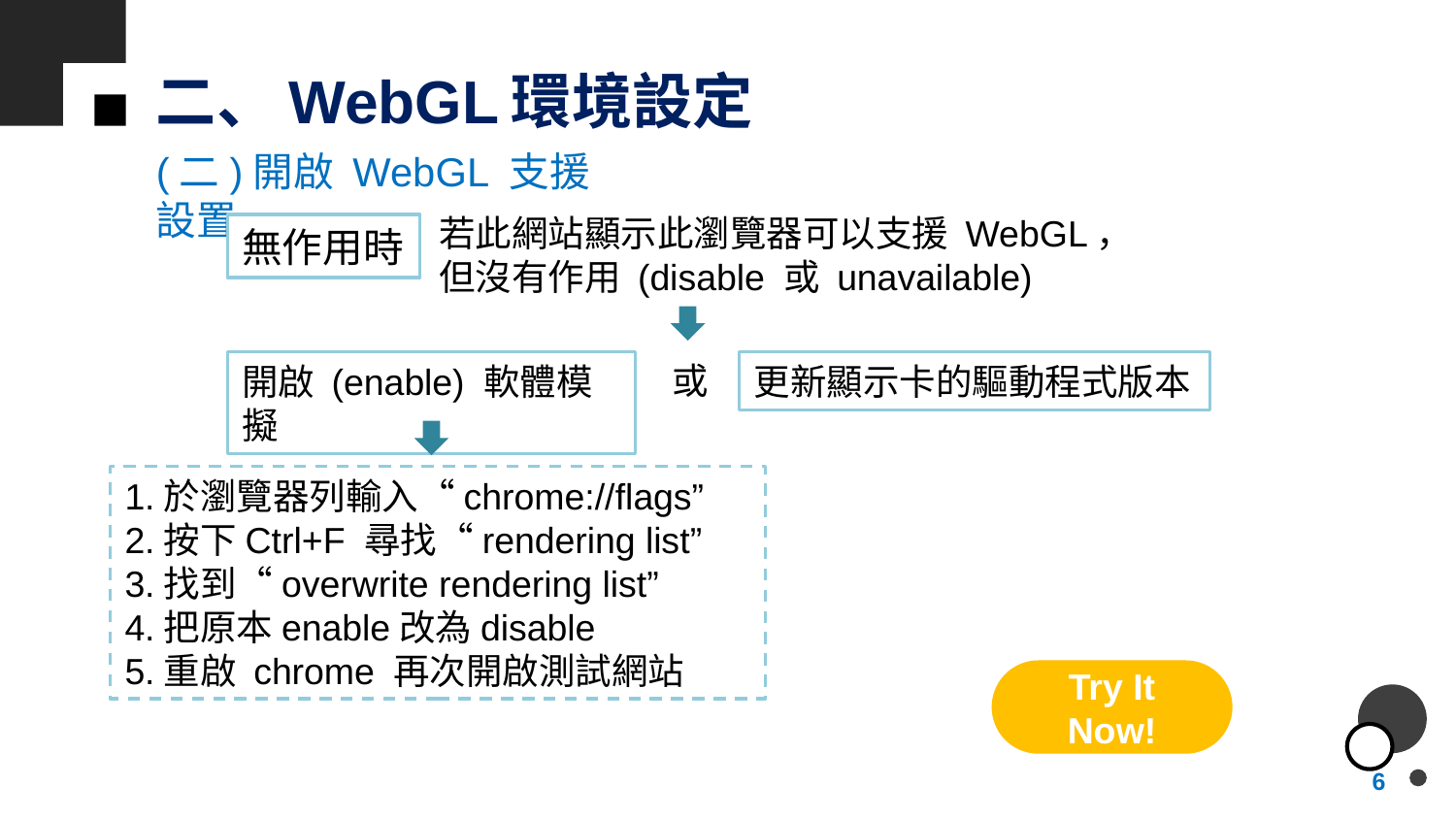

# 二、WebGL環境設定
(二)開啟 WebGL 支援設置
若此網站顯示此瀏覽器可以支援 WebGL， 但沒有作用 (disable 或 unavailable)
無作用時

或
開啟 (enable) 軟體模擬
更新顯示卡的驅動程式版本

1.於瀏覽器列輸入“chrome://flags”
2.按下Ctrl+F 尋找“rendering list”
3.找到“overwrite rendering list”
4.把原本enable改為disable
5.重啟 chrome 再次開啟測試網站
Try It Now!

6